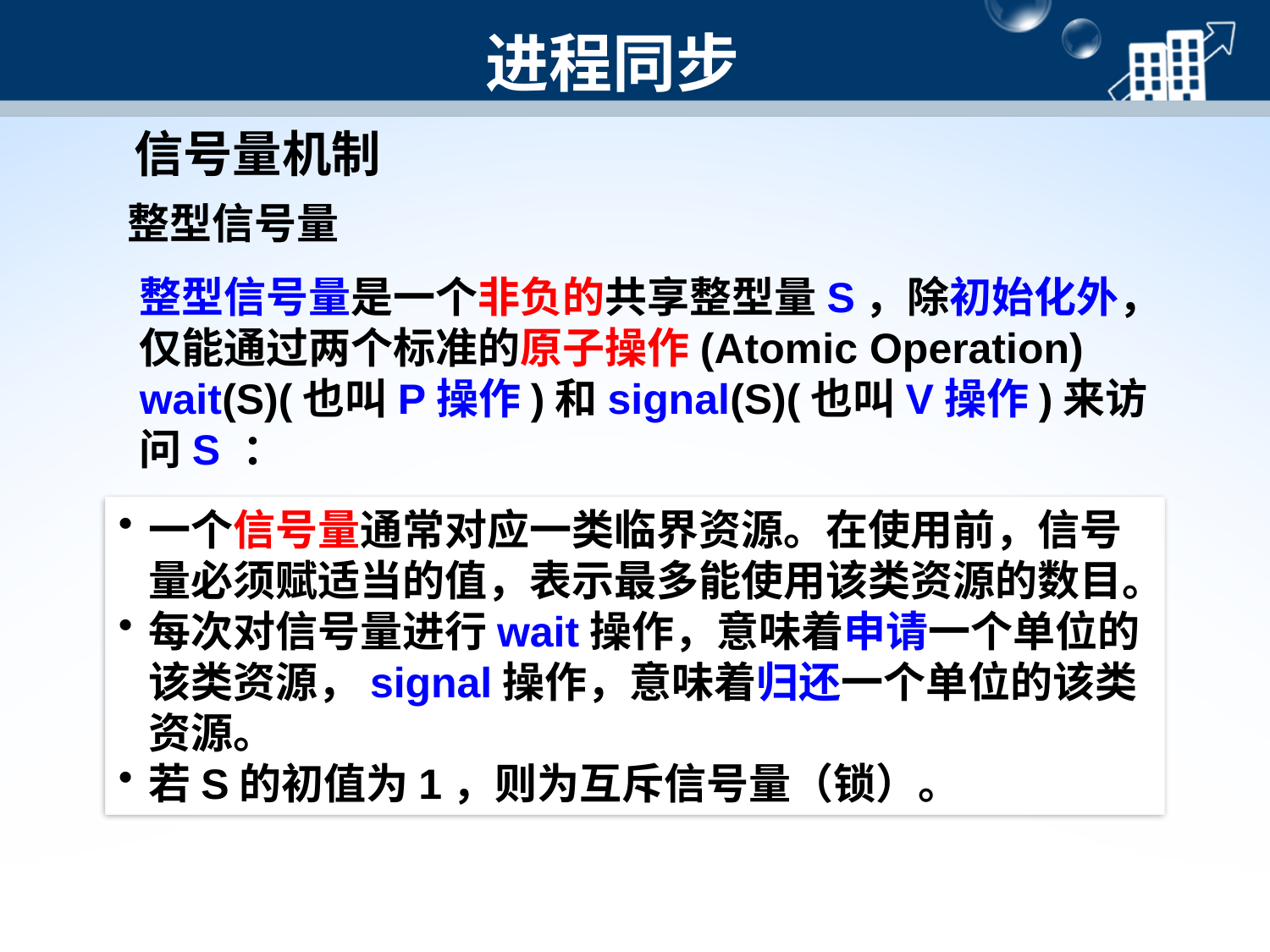

进程同步
 信号量机制
 整型信号量
整型信号量是一个非负的共享整型量S，除初始化外，仅能通过两个标准的原子操作(Atomic Operation) wait(S)(也叫P操作)和signal(S)(也叫V操作)来访问S ：
一个信号量通常对应一类临界资源。在使用前，信号量必须赋适当的值，表示最多能使用该类资源的数目。
每次对信号量进行wait操作，意味着申请一个单位的该类资源，signal操作，意味着归还一个单位的该类资源。
若S的初值为1，则为互斥信号量（锁）。